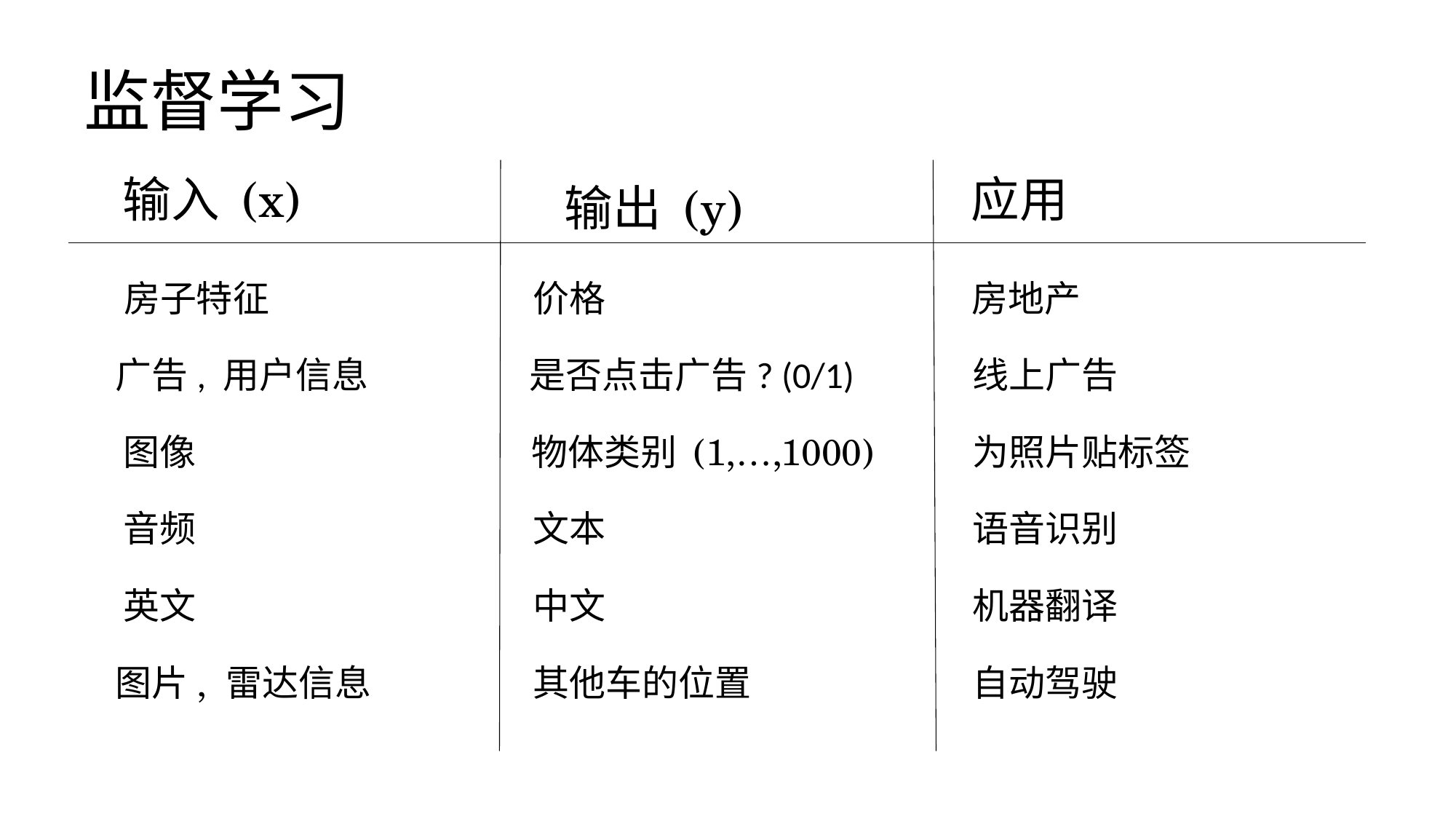

# 监督学习
输入 (x)

应用
输出 (y)

房子特征
价格
房地产
广告, 用户信息
是否点击广告? (0/1)
线上广告
图像
物体类别 (1,…,1000)
为照片贴标签
音频
文本
语音识别
英文
中文
机器翻译
图片, 雷达信息
其他车的位置
自动驾驶